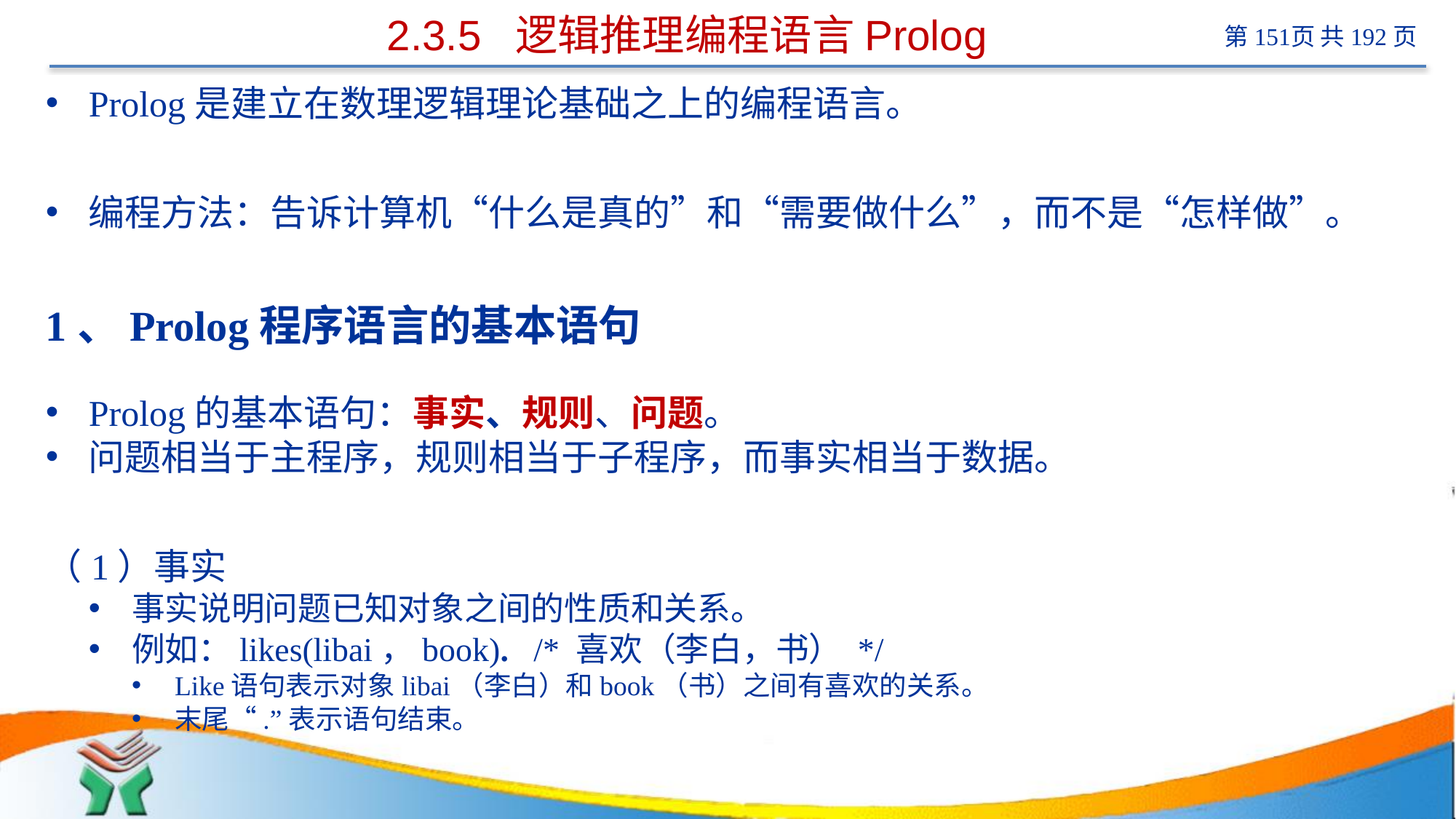

# 2.3.5  逻辑推理编程语言Prolog
Prolog是建立在数理逻辑理论基础之上的编程语言。

编程方法：告诉计算机“什么是真的”和“需要做什么”，而不是“怎样做”。

1、Prolog程序语言的基本语句

Prolog的基本语句：事实、规则、问题。
问题相当于主程序，规则相当于子程序，而事实相当于数据。

（1）事实
事实说明问题已知对象之间的性质和关系。
例如：likes(libai，book).   /* 喜欢（李白，书） */
Like语句表示对象libai（李白）和book（书）之间有喜欢的关系。
末尾“.”表示语句结束。